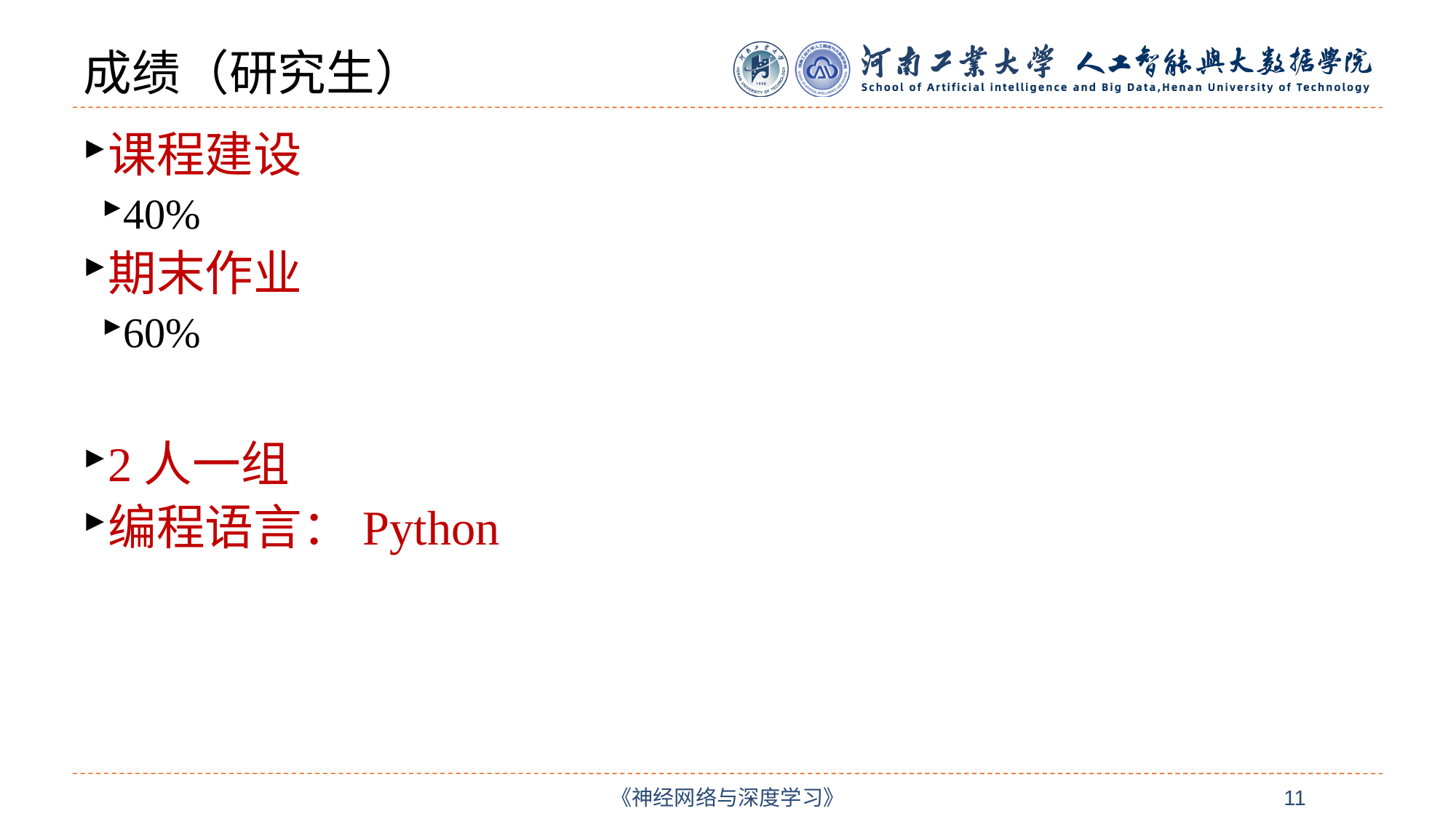

# 成绩（研究生）
课程建设
40%
期末作业
60%

2人一组
编程语言：Python